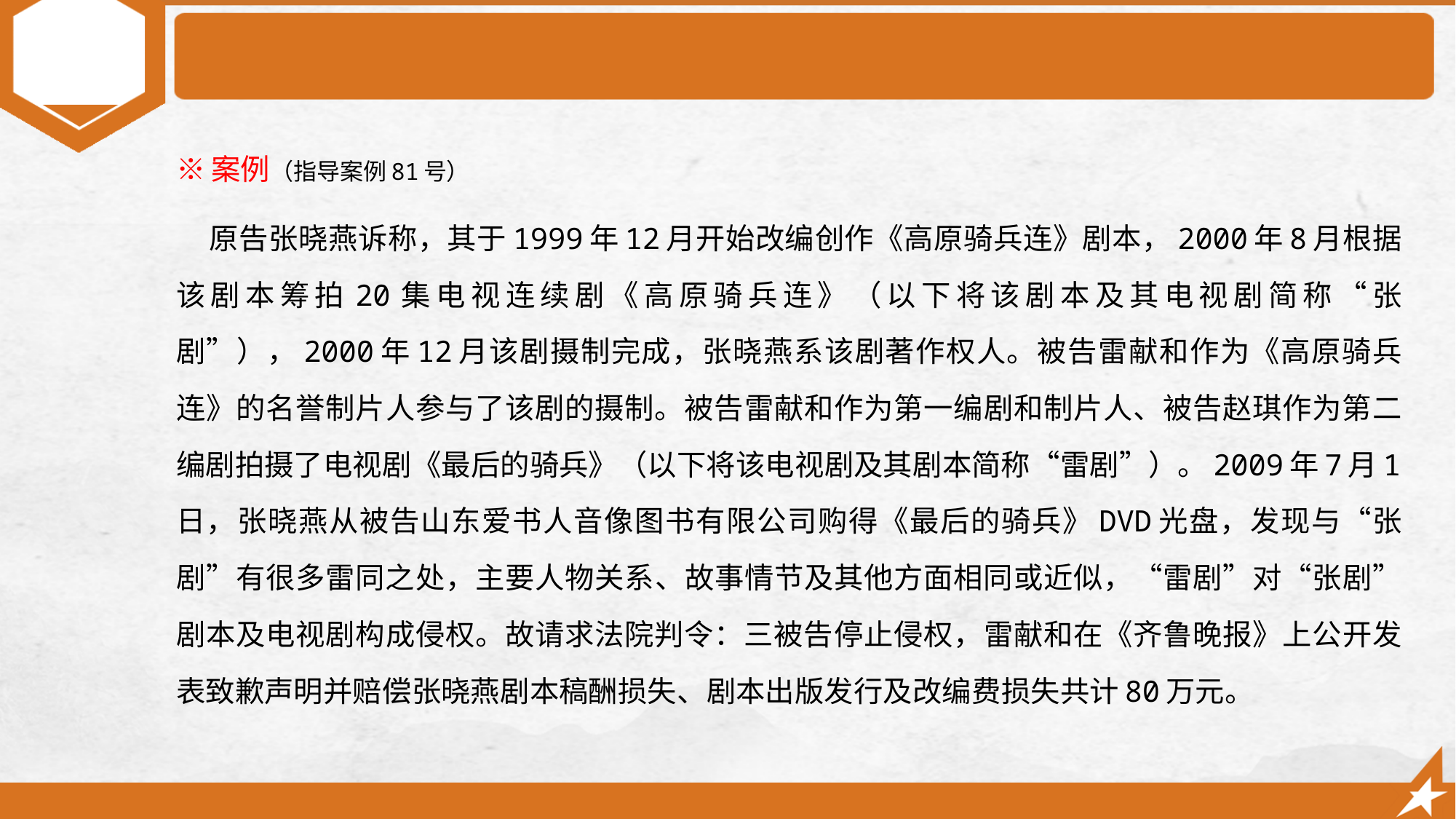

※案例（指导案例81号）
    原告张晓燕诉称，其于1999年12月开始改编创作《高原骑兵连》剧本，2000年8月根据该剧本筹拍20集电视连续剧《高原骑兵连》（以下将该剧本及其电视剧简称“张剧”），2000年12月该剧摄制完成，张晓燕系该剧著作权人。被告雷献和作为《高原骑兵连》的名誉制片人参与了该剧的摄制。被告雷献和作为第一编剧和制片人、被告赵琪作为第二编剧拍摄了电视剧《最后的骑兵》（以下将该电视剧及其剧本简称“雷剧”）。2009年7月1日，张晓燕从被告山东爱书人音像图书有限公司购得《最后的骑兵》DVD光盘，发现与“张剧”有很多雷同之处，主要人物关系、故事情节及其他方面相同或近似，“雷剧”对“张剧”剧本及电视剧构成侵权。故请求法院判令：三被告停止侵权，雷献和在《齐鲁晚报》上公开发表致歉声明并赔偿张晓燕剧本稿酬损失、剧本出版发行及改编费损失共计80万元。